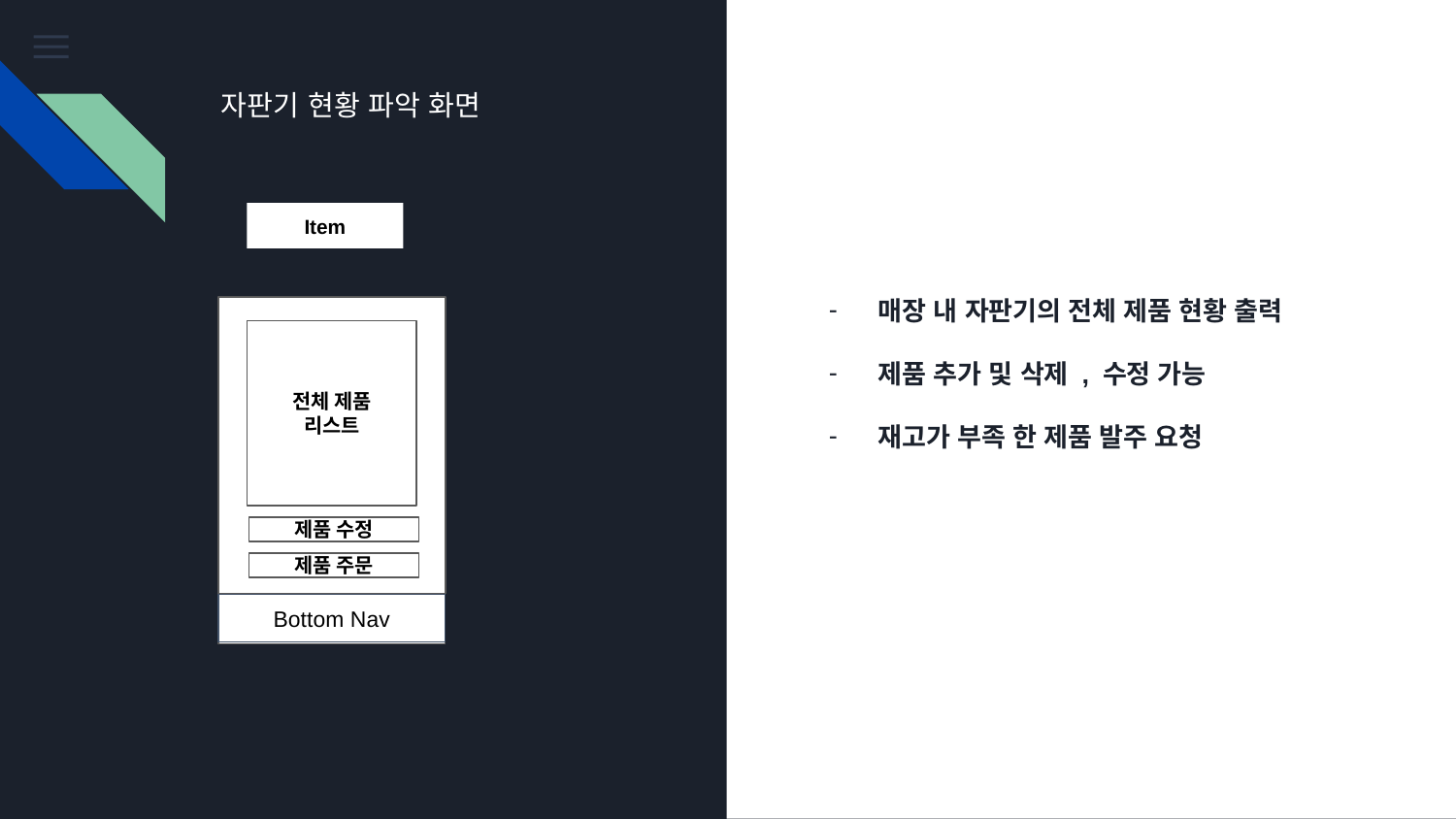

자판기 현황 파악 화면
Item
매장 내 자판기의 전체 제품 현황 출력
제품 추가 및 삭제 , 수정 가능
재고가 부족 한 제품 발주 요청

전체 제품
리스트
제품 수정
제품 주문
Bottom Nav